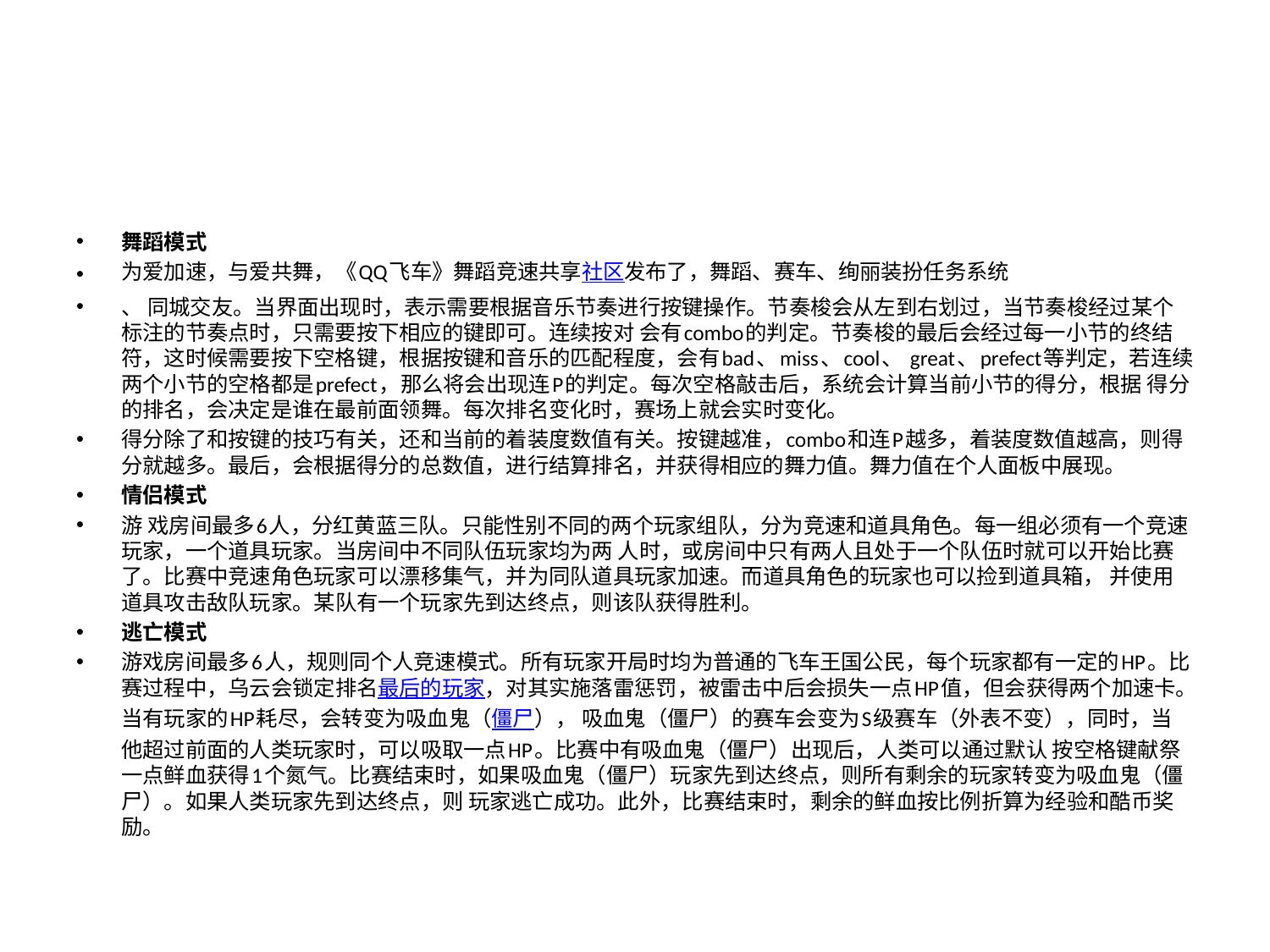

#
舞蹈模式
为爱加速，与爱共舞，《QQ飞车》舞蹈竞速共享社区发布了，舞蹈、赛车、绚丽装扮任务系统
、 同城交友。当界面出现时，表示需要根据音乐节奏进行按键操作。节奏梭会从左到右划过，当节奏梭经过某个标注的节奏点时，只需要按下相应的键即可。连续按对 会有combo的判定。节奏梭的最后会经过每一小节的终结符，这时候需要按下空格键，根据按键和音乐的匹配程度，会有bad、miss、cool、 great、prefect等判定，若连续两个小节的空格都是prefect，那么将会出现连P的判定。每次空格敲击后，系统会计算当前小节的得分，根据 得分的排名，会决定是谁在最前面领舞。每次排名变化时，赛场上就会实时变化。
得分除了和按键的技巧有关，还和当前的着装度数值有关。按键越准，combo和连P越多，着装度数值越高，则得分就越多。最后，会根据得分的总数值，进行结算排名，并获得相应的舞力值。舞力值在个人面板中展现。
情侣模式
游 戏房间最多6人，分红黄蓝三队。只能性别不同的两个玩家组队，分为竞速和道具角色。每一组必须有一个竞速玩家，一个道具玩家。当房间中不同队伍玩家均为两 人时，或房间中只有两人且处于一个队伍时就可以开始比赛了。比赛中竞速角色玩家可以漂移集气，并为同队道具玩家加速。而道具角色的玩家也可以捡到道具箱， 并使用道具攻击敌队玩家。某队有一个玩家先到达终点，则该队获得胜利。
逃亡模式
游戏房间最多6人，规则同个人竞速模式。所有玩家开局时均为普通的飞车王国公民，每个玩家都有一定的HP。比赛过程中，乌云会锁定排名最后的玩家，对其实施落雷惩罚，被雷击中后会损失一点HP值，但会获得两个加速卡。当有玩家的HP耗尽，会转变为吸血鬼（僵尸）， 吸血鬼（僵尸）的赛车会变为S级赛车（外表不变），同时，当他超过前面的人类玩家时，可以吸取一点HP。比赛中有吸血鬼（僵尸）出现后，人类可以通过默认 按空格键献祭一点鲜血获得1个氮气。比赛结束时，如果吸血鬼（僵尸）玩家先到达终点，则所有剩余的玩家转变为吸血鬼（僵尸）。如果人类玩家先到达终点，则 玩家逃亡成功。此外，比赛结束时，剩余的鲜血按比例折算为经验和酷币奖励。